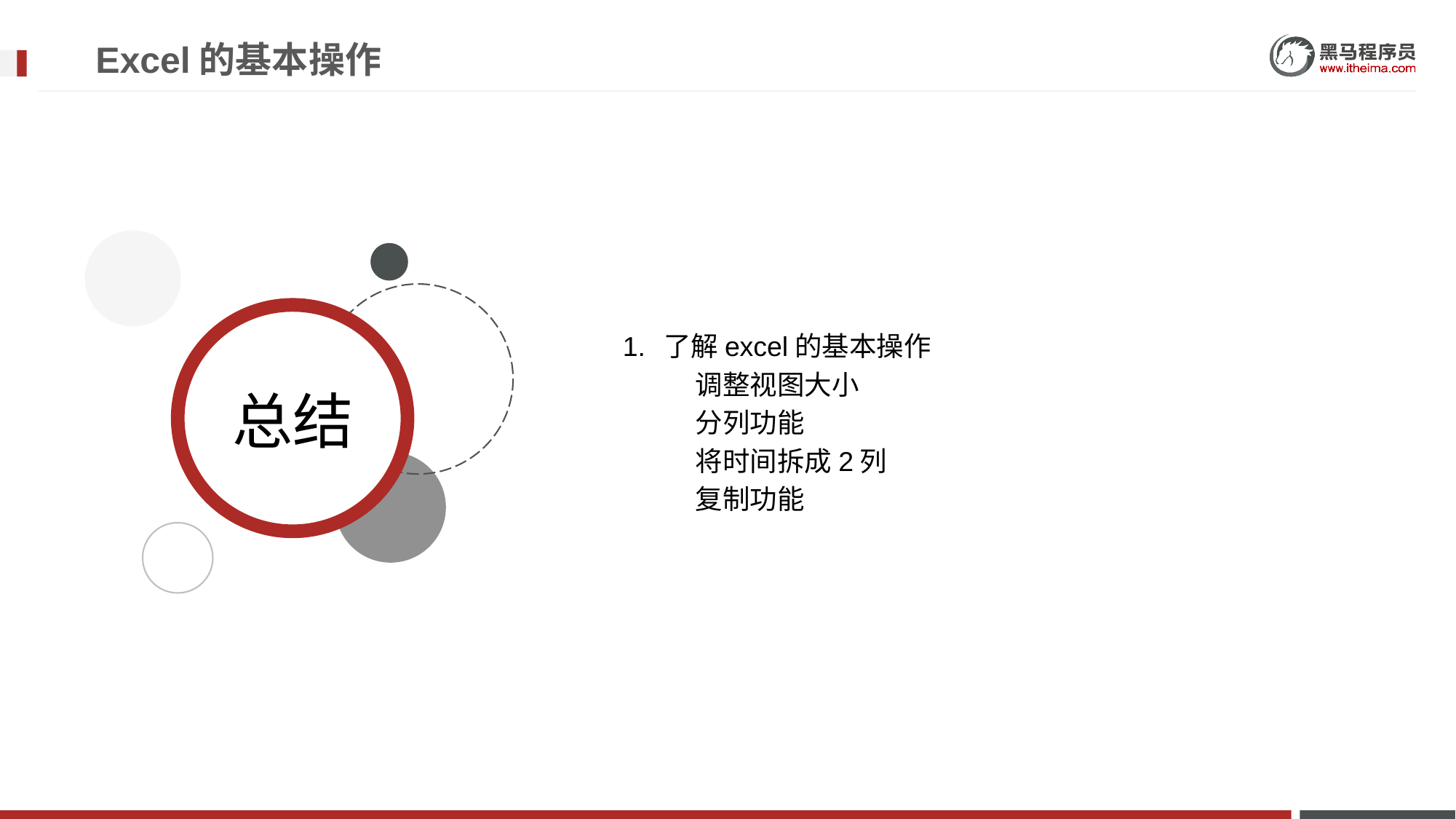

# Excel的基本操作
了解excel的基本操作
调整视图大小
分列功能
将时间拆成2列
复制功能